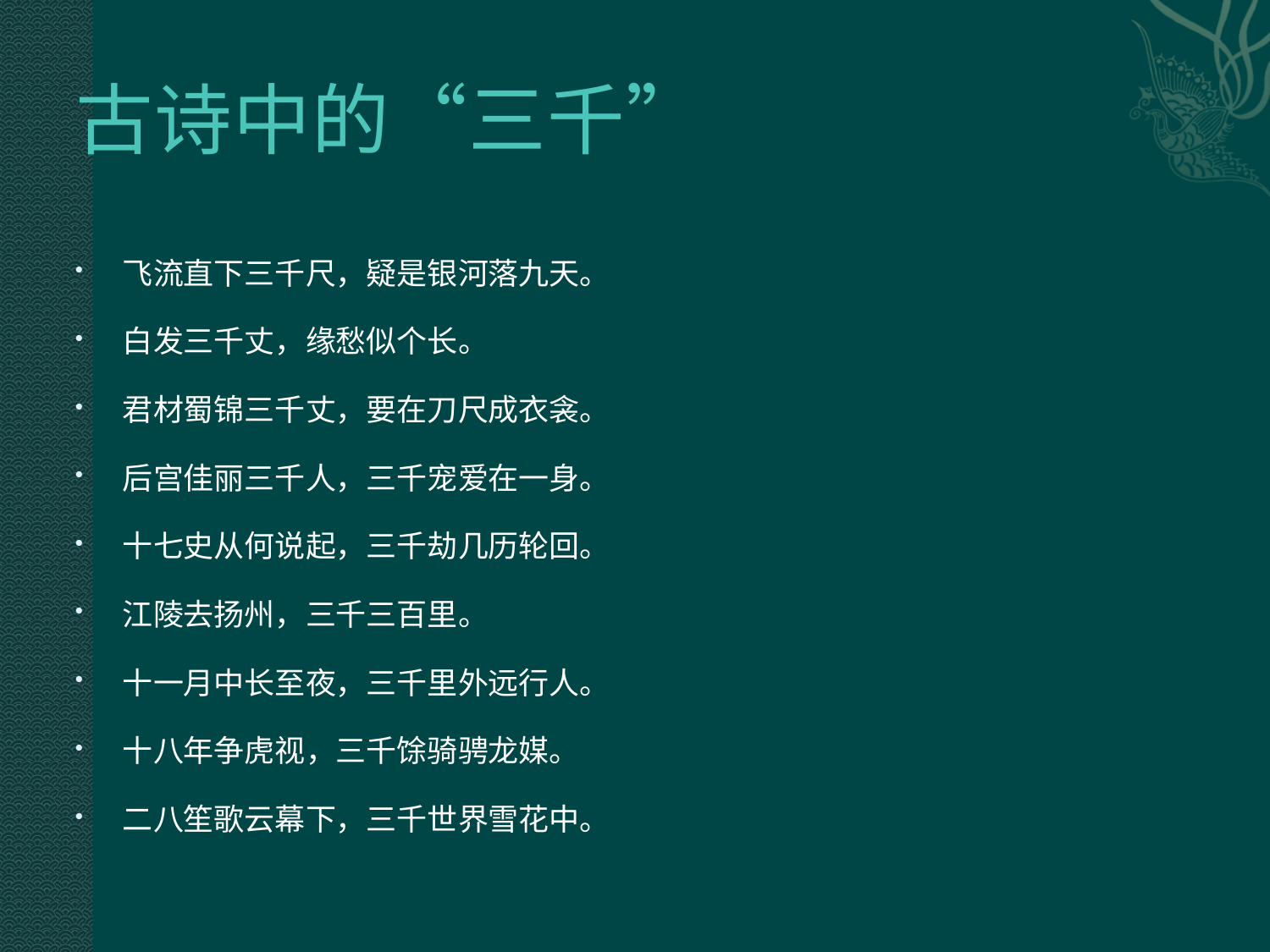

# 古诗中的“三千”
飞流直下三千尺，疑是银河落九天。
白发三千丈，缘愁似个长。
君材蜀锦三千丈，要在刀尺成衣衾。
后宫佳丽三千人，三千宠爱在一身。
十七史从何说起，三千劫几历轮回。
江陵去扬州，三千三百里。
十一月中长至夜，三千里外远行人。
十八年争虎视，三千馀骑骋龙媒。
二八笙歌云幕下，三千世界雪花中。